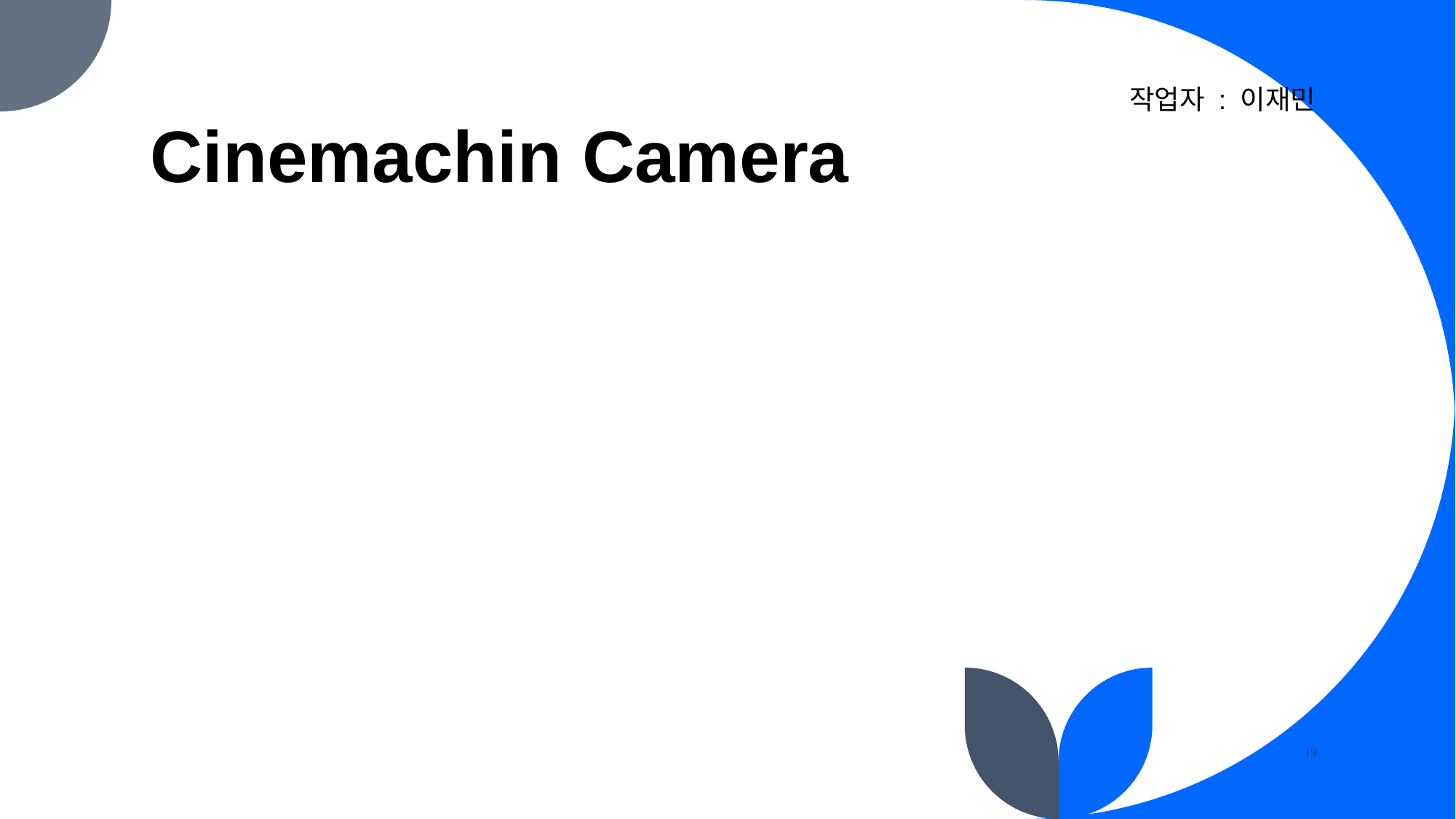

# Cinemachin Camera
작업자 : 이재민

19